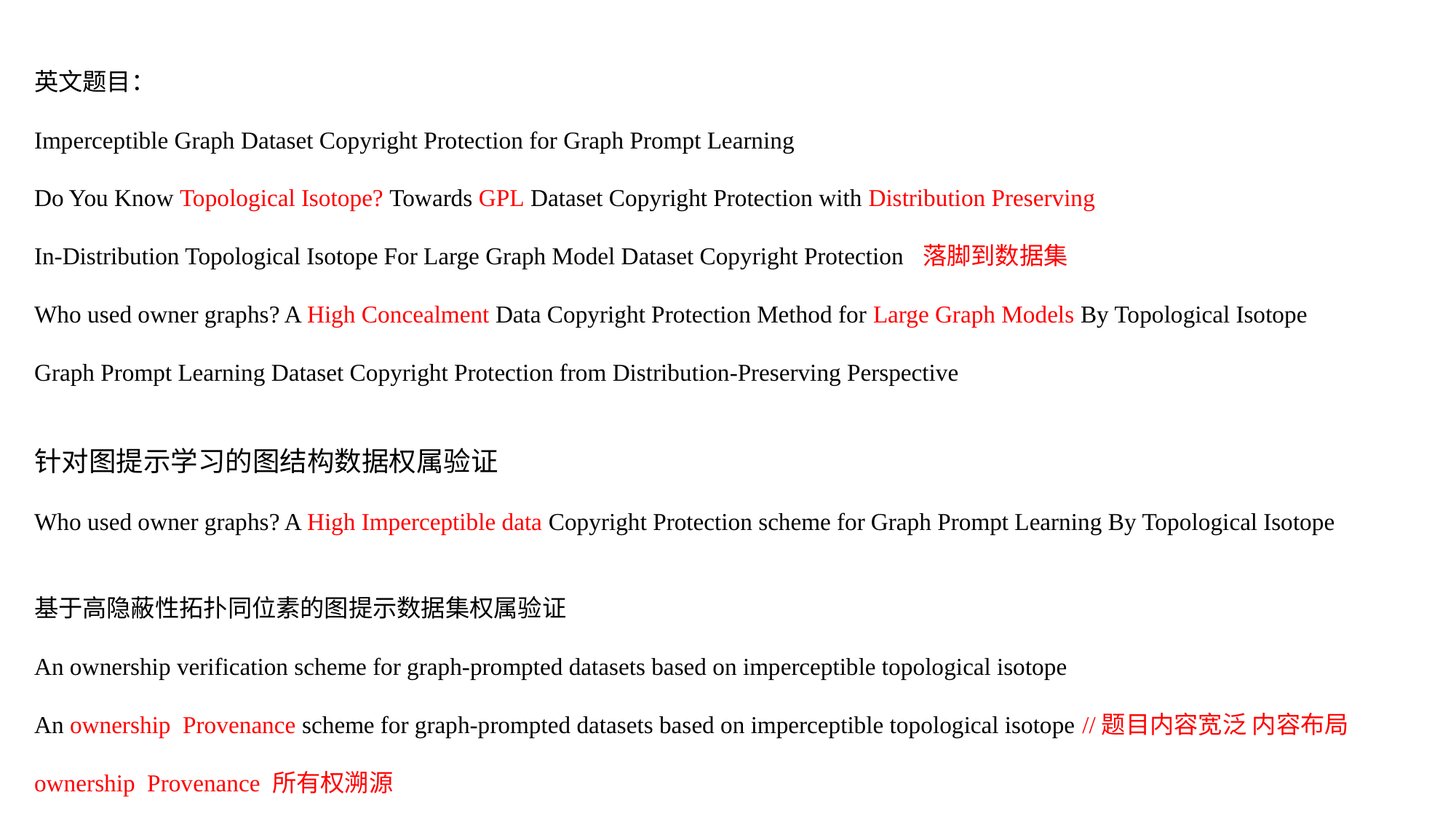

英文题目：

Imperceptible Graph Dataset Copyright Protection for Graph Prompt Learning

Do You Know Topological Isotope? Towards GPL Dataset Copyright Protection with Distribution Preserving

In-Distribution Topological Isotope For Large Graph Model Dataset Copyright Protection  落脚到数据集

Who used owner graphs? A High Concealment Data Copyright Protection Method for Large Graph Models By Topological Isotope

Graph Prompt Learning Dataset Copyright Protection from Distribution-Preserving Perspective

针对图提示学习的图结构数据权属验证

Who used owner graphs? A High Imperceptible data Copyright Protection scheme for Graph Prompt Learning By Topological Isotope

基于高隐蔽性拓扑同位素的图提示数据集权属验证

An ownership verification scheme for graph-prompted datasets based on imperceptible topological isotope

An ownership  Provenance scheme for graph-prompted datasets based on imperceptible topological isotope //题目内容宽泛 内容布局

ownership  Provenance 所有权溯源